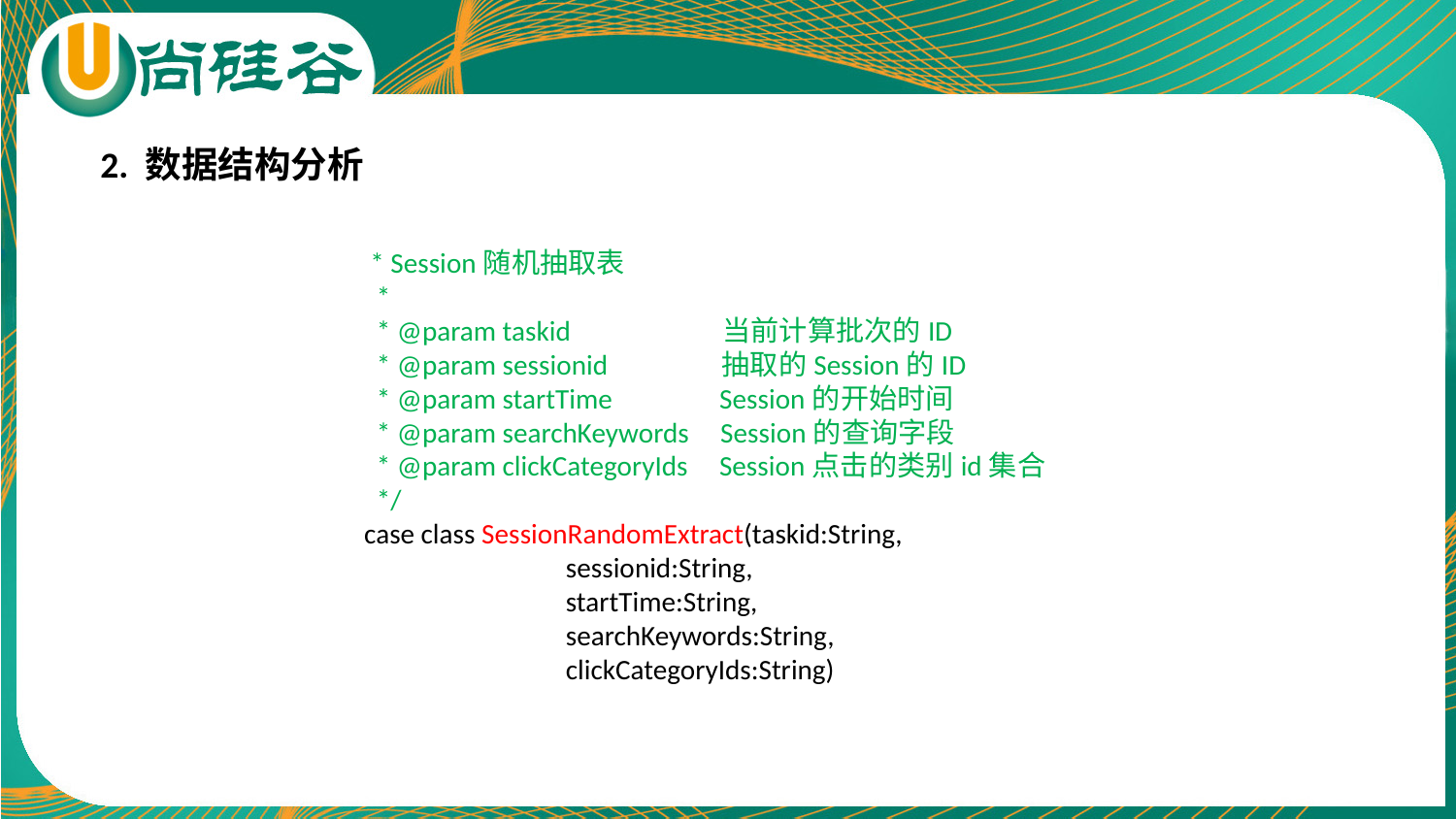

2. 数据结构分析
 * Session随机抽取表
  *
  * @param taskid                       当前计算批次的ID
  * @param sessionid                 抽取的Session的ID
  * @param startTime                 Session的开始时间
  * @param searchKeywords     Session的查询字段
  * @param clickCategoryIds     Session点击的类别id集合
  */
case class SessionRandomExtract(taskid:String,
                                sessionid:String,
                                startTime:String,
                                searchKeywords:String,
                                clickCategoryIds:String)